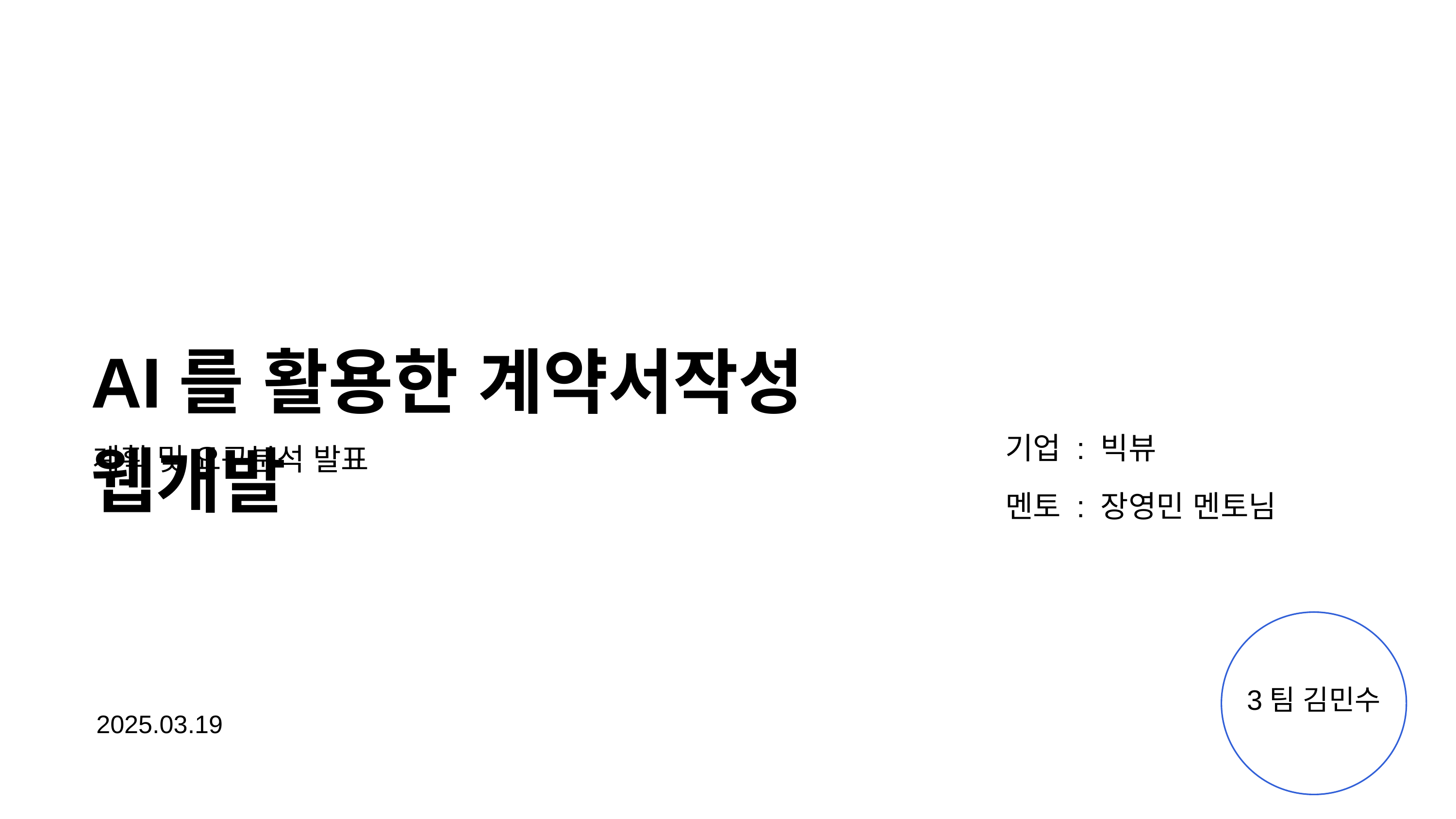

AI를 활용한 계약서작성 웹개발
기업 : 빅뷰
계획 및 요구분석 발표
멘토 : 장영민 멘토님

3팀 김민수
2025.03.19